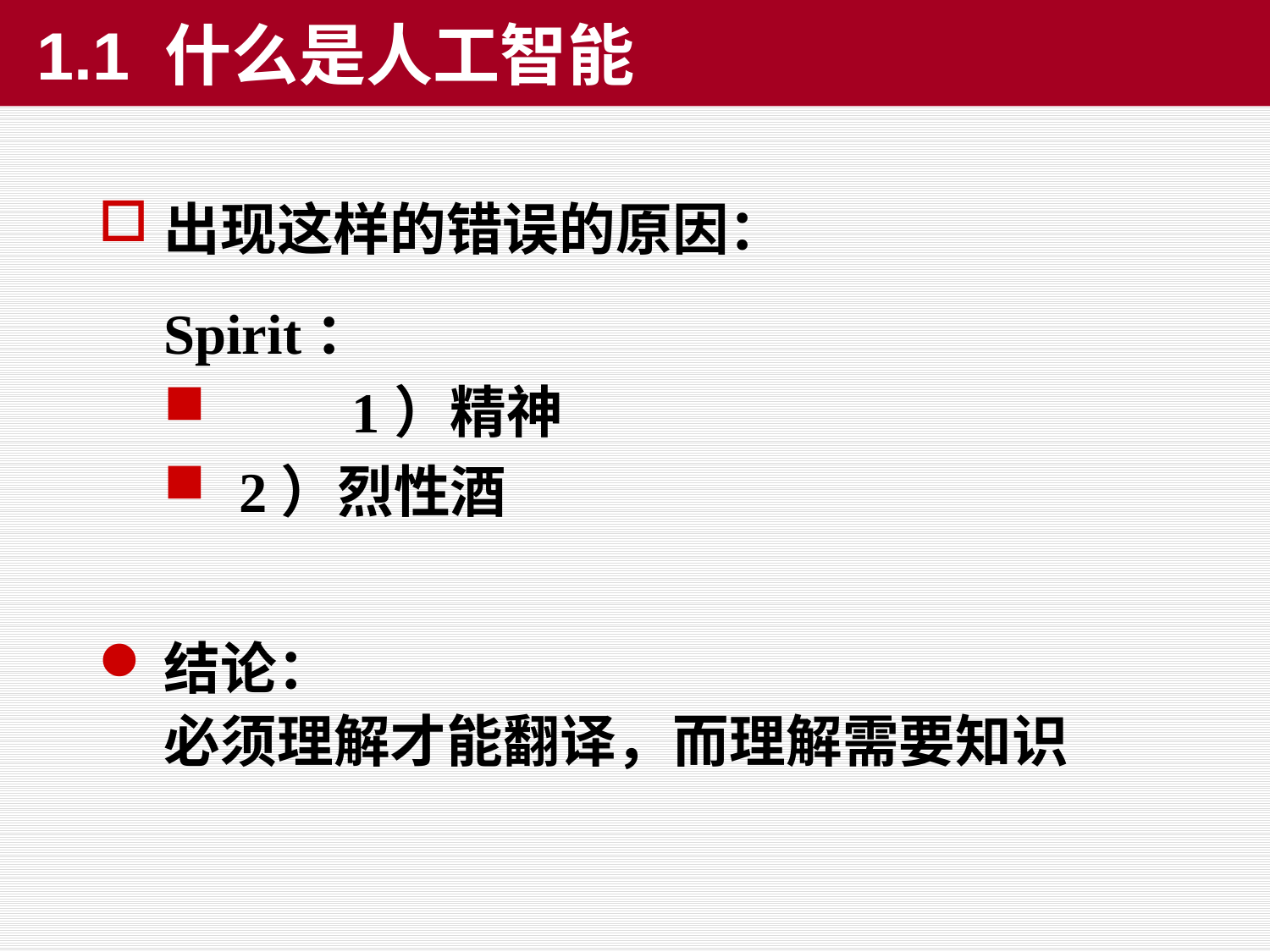

1.1 什么是人工智能
出现这样的错误的原因：
	Spirit：
	1）精神
 2）烈性酒

结论：
必须理解才能翻译，而理解需要知识